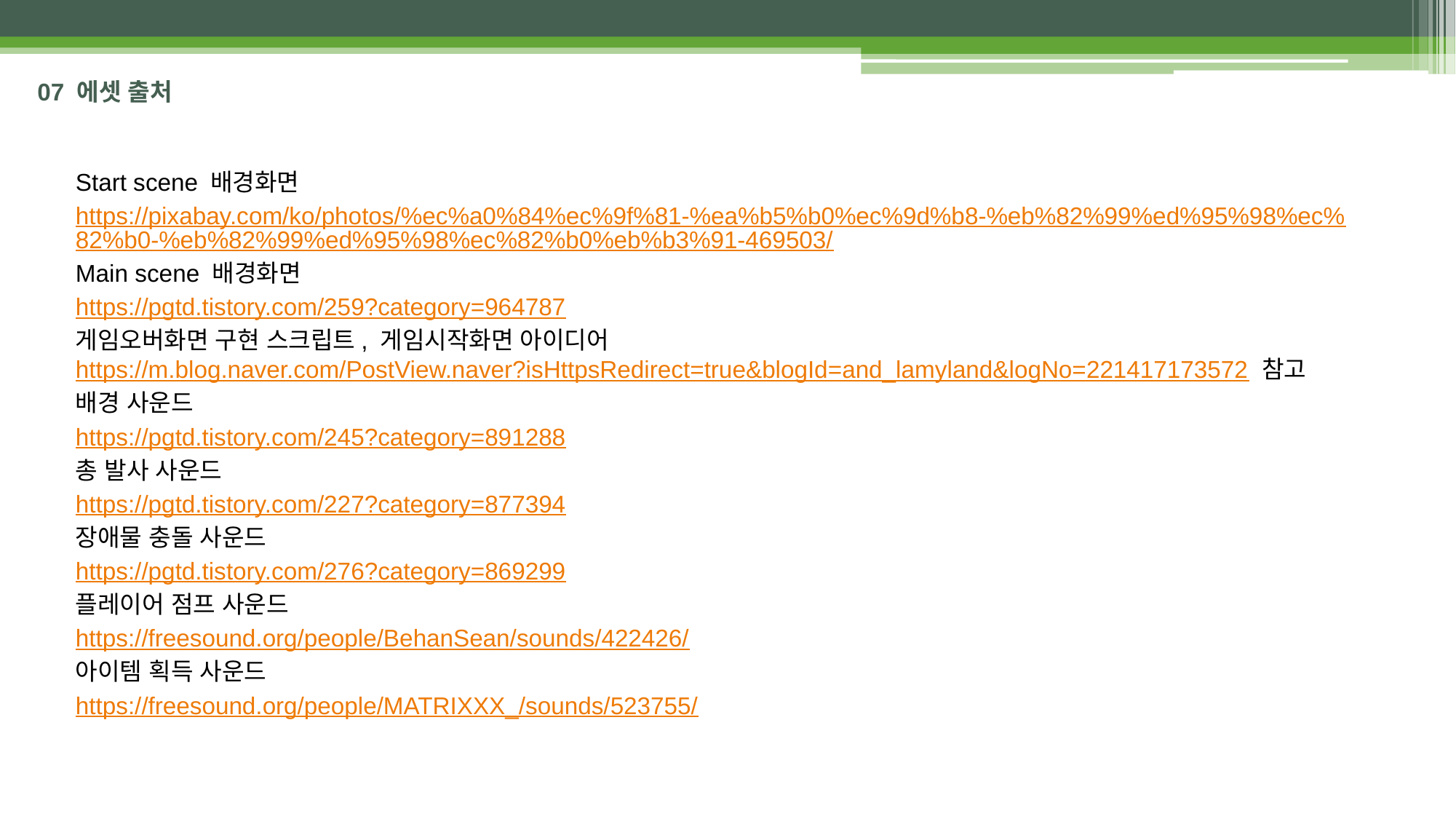

# 07 에셋 출처
Start scene 배경화면
https://pixabay.com/ko/photos/%ec%a0%84%ec%9f%81-%ea%b5%b0%ec%9d%b8-%eb%82%99%ed%95%98%ec%82%b0-%eb%82%99%ed%95%98%ec%82%b0%eb%b3%91-469503/
Main scene 배경화면
https://pgtd.tistory.com/259?category=964787
게임오버화면 구현 스크립트, 게임시작화면 아이디어 https://m.blog.naver.com/PostView.naver?isHttpsRedirect=true&blogId=and_lamyland&logNo=221417173572 참고
배경 사운드
https://pgtd.tistory.com/245?category=891288
총 발사 사운드
https://pgtd.tistory.com/227?category=877394
장애물 충돌 사운드
https://pgtd.tistory.com/276?category=869299
플레이어 점프 사운드
https://freesound.org/people/BehanSean/sounds/422426/
아이템 획득 사운드
https://freesound.org/people/MATRIXXX_/sounds/523755/